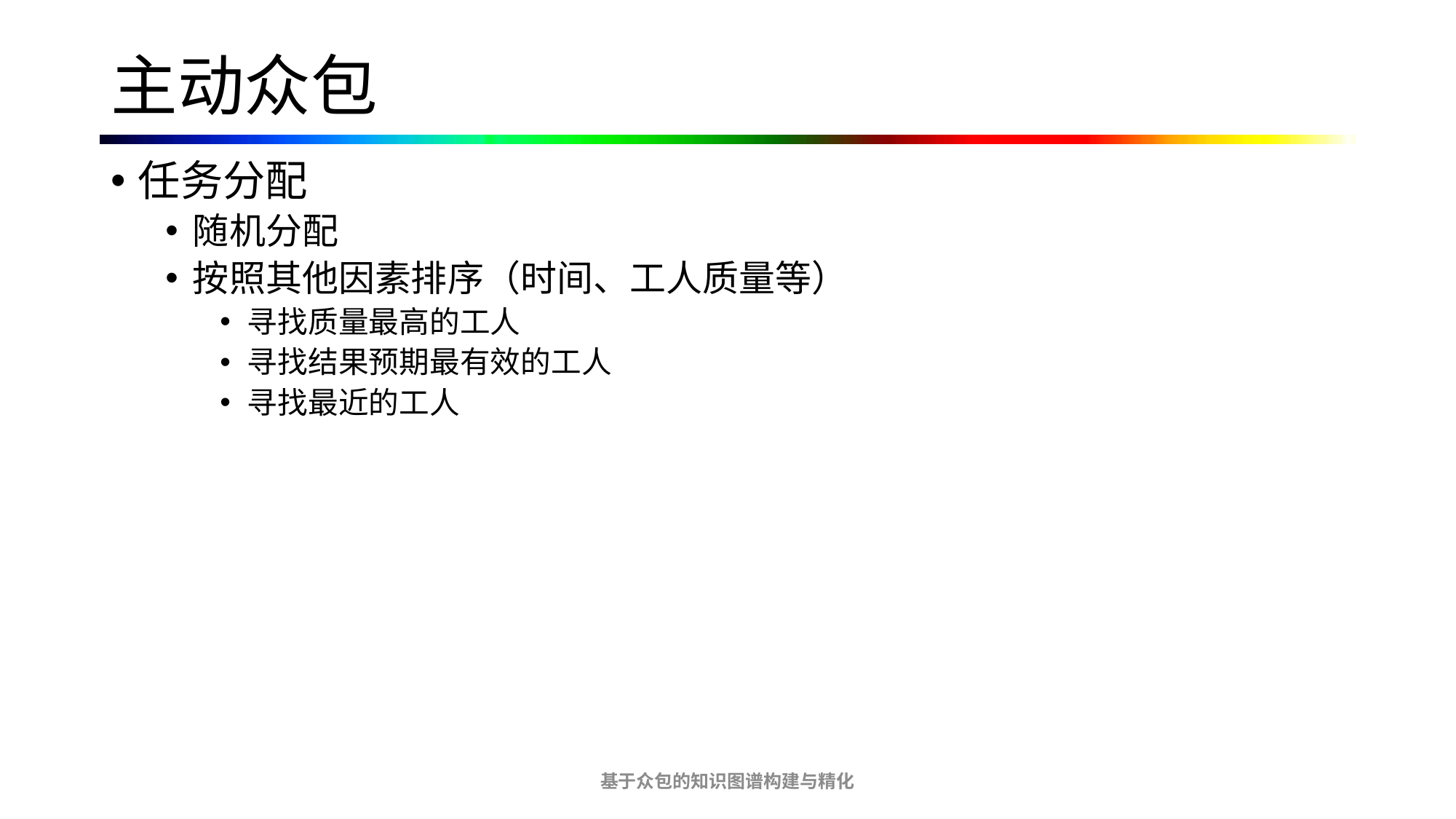

# 主动众包
任务分配
随机分配
按照其他因素排序（时间、工人质量等）
寻找质量最高的工人
寻找结果预期最有效的工人
寻找最近的工人

基于众包的知识图谱构建与精化
24